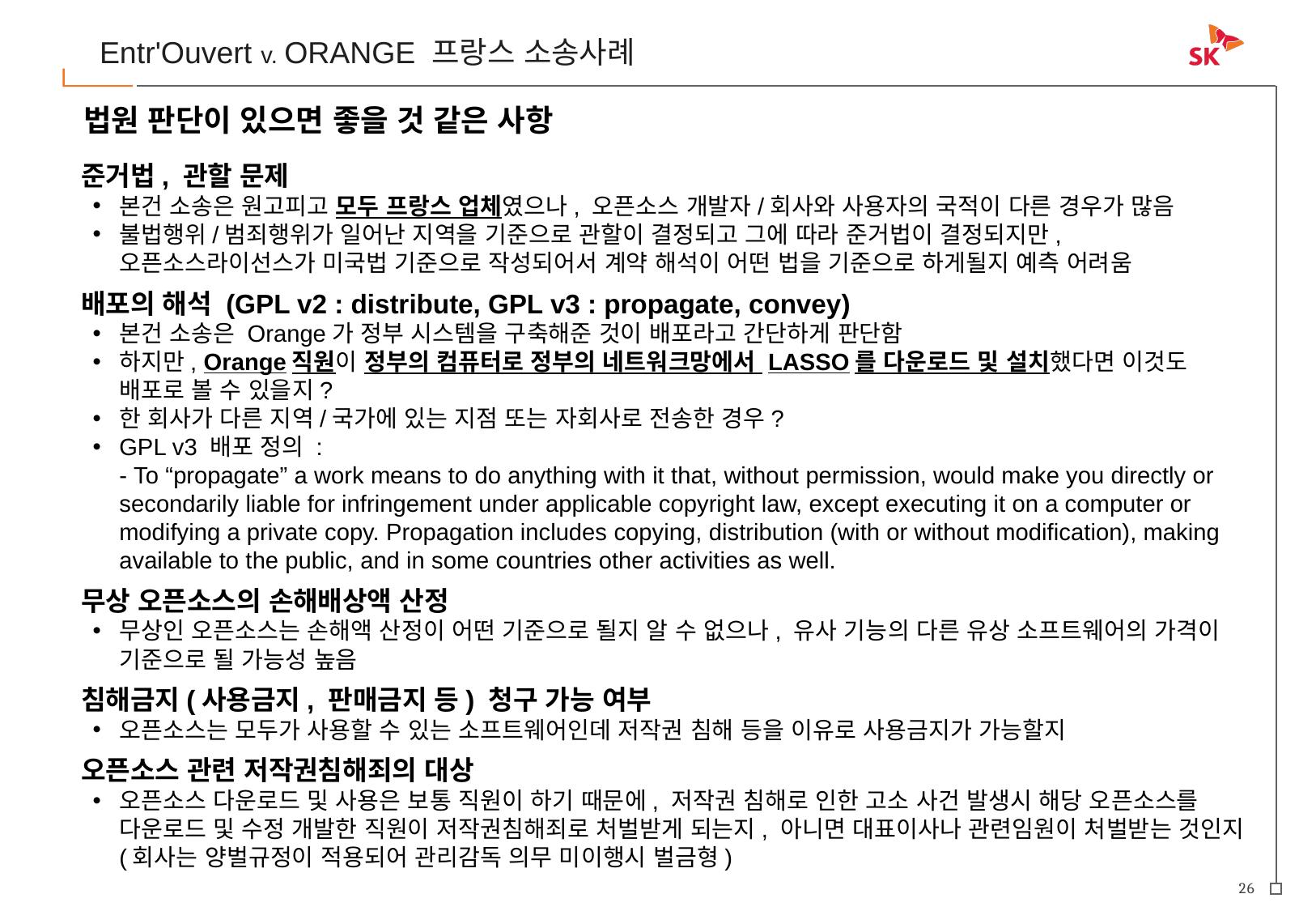

Entr'Ouvert v. ORANGE 프랑스 소송사례
법원 판단이 있으면 좋을 것 같은 사항
준거법, 관할 문제
본건 소송은 원고피고 모두 프랑스 업체였으나, 오픈소스 개발자/회사와 사용자의 국적이 다른 경우가 많음
불법행위/범죄행위가 일어난 지역을 기준으로 관할이 결정되고 그에 따라 준거법이 결정되지만, 오픈소스라이선스가 미국법 기준으로 작성되어서 계약 해석이 어떤 법을 기준으로 하게될지 예측 어려움
배포의 해석 (GPL v2 : distribute, GPL v3 : propagate, convey)
본건 소송은 Orange가 정부 시스템을 구축해준 것이 배포라고 간단하게 판단함
하지만, Orange직원이 정부의 컴퓨터로 정부의 네트워크망에서 LASSO를 다운로드 및 설치했다면 이것도 배포로 볼 수 있을지?
한 회사가 다른 지역/국가에 있는 지점 또는 자회사로 전송한 경우?
GPL v3 배포 정의 :
- To “propagate” a work means to do anything with it that, without permission, would make you directly or secondarily liable for infringement under applicable copyright law, except executing it on a computer or modifying a private copy. Propagation includes copying, distribution (with or without modification), making available to the public, and in some countries other activities as well.
무상 오픈소스의 손해배상액 산정
무상인 오픈소스는 손해액 산정이 어떤 기준으로 될지 알 수 없으나, 유사 기능의 다른 유상 소프트웨어의 가격이 기준으로 될 가능성 높음
침해금지(사용금지, 판매금지 등) 청구 가능 여부
오픈소스는 모두가 사용할 수 있는 소프트웨어인데 저작권 침해 등을 이유로 사용금지가 가능할지
오픈소스 관련 저작권침해죄의 대상
오픈소스 다운로드 및 사용은 보통 직원이 하기 때문에, 저작권 침해로 인한 고소 사건 발생시 해당 오픈소스를 다운로드 및 수정 개발한 직원이 저작권침해죄로 처벌받게 되는지, 아니면 대표이사나 관련임원이 처벌받는 것인지 (회사는 양벌규정이 적용되어 관리감독 의무 미이행시 벌금형)